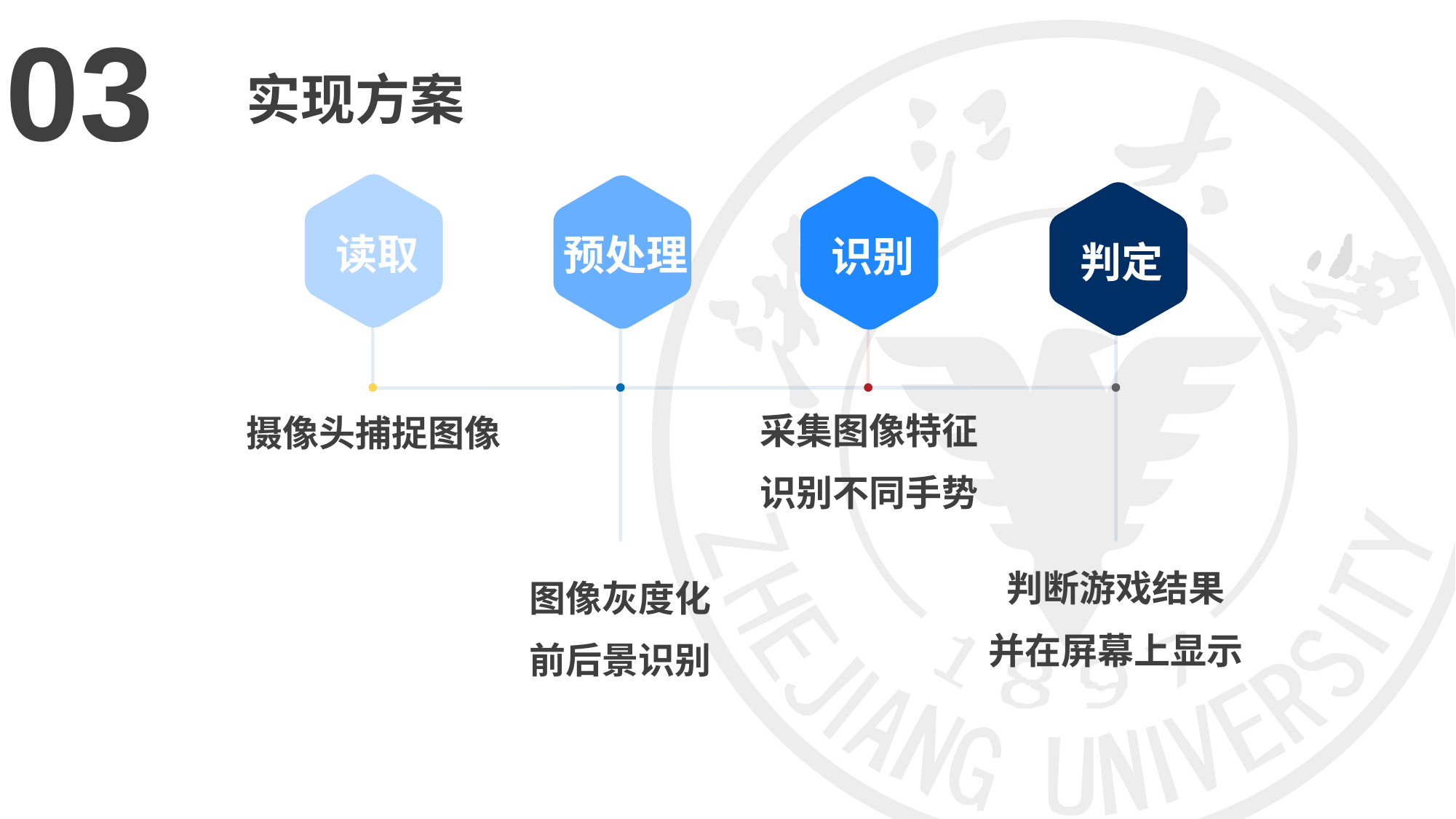

03

实现方案

读取
预处理
识别
判定

采集图像特征
识别不同手势
摄像头捕捉图像

判断游戏结果
并在屏幕上显示
图像灰度化
前后景识别